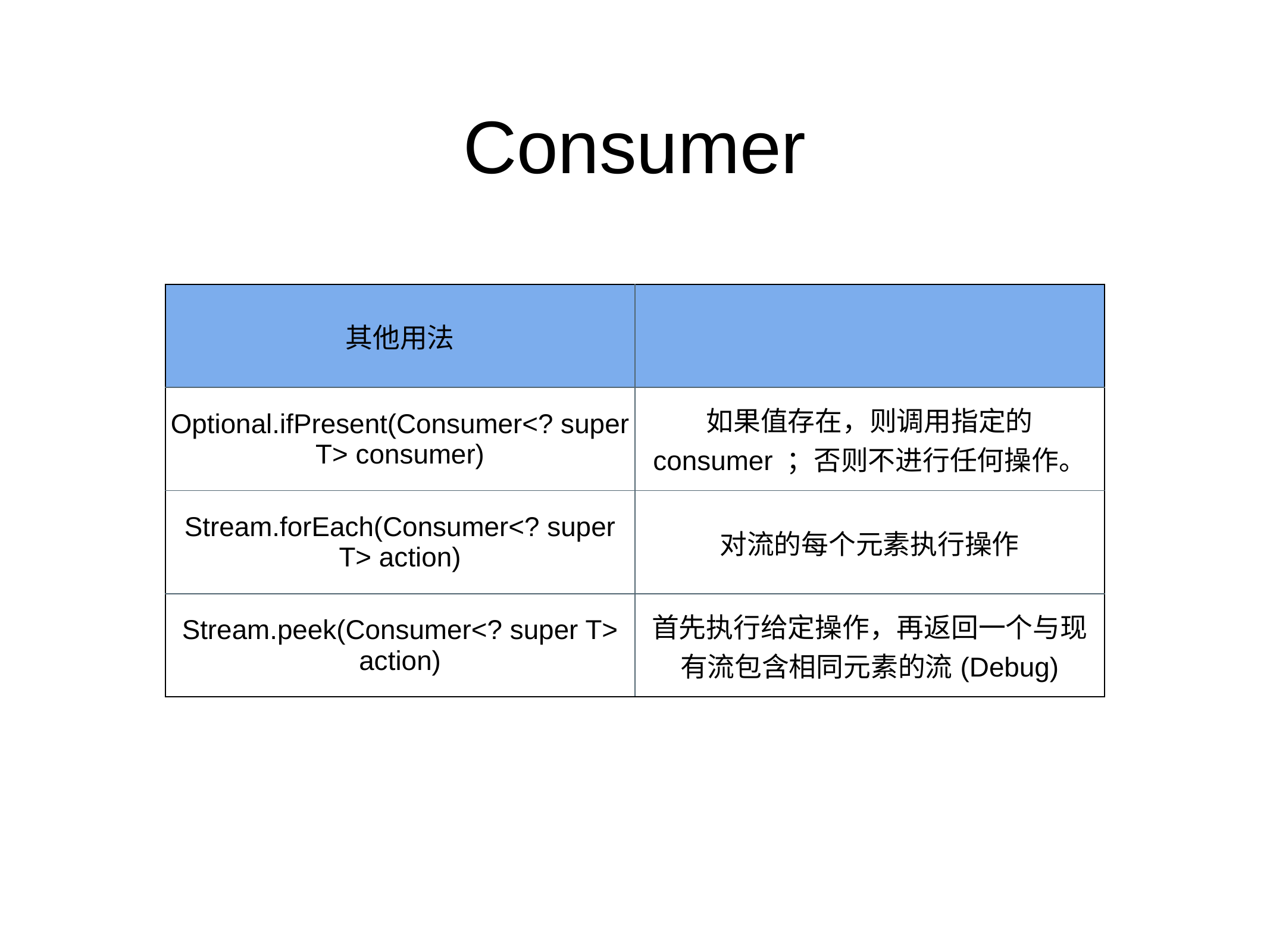

Consumer
| 其他用法 |  |
| --- | --- |
| Optional.ifPresent(Consumer<? super T> consumer) | 如果值存在，则调用指定的 consumer ；否则不进行任何操作。 |
| Stream.forEach(Consumer<? super T> action) | 对流的每个元素执行操作 |
| Stream.peek(Consumer<? super T> action) | 首先执行给定操作，再返回一个与现有流包含相同元素的流(Debug) |